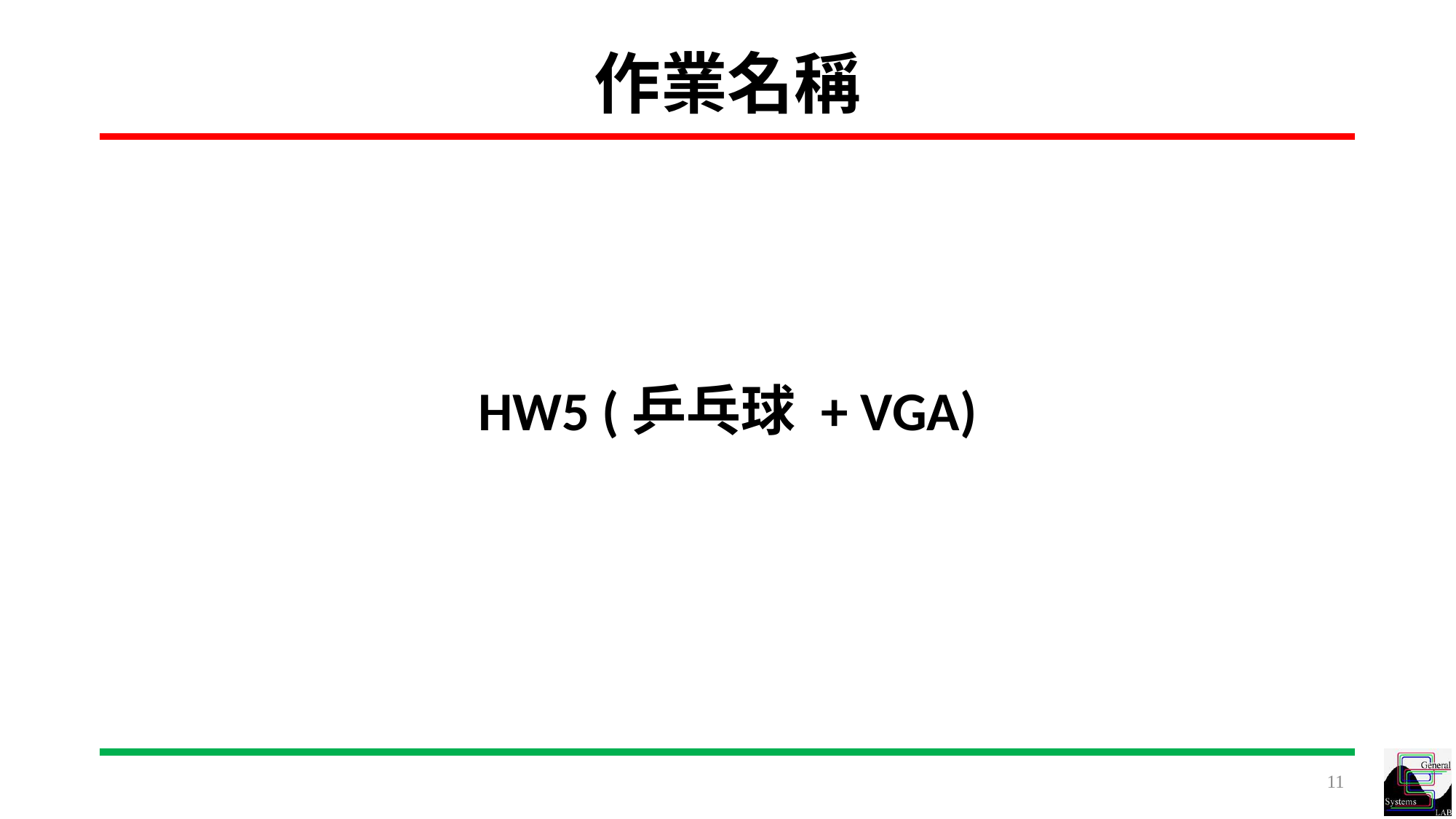

# 作業名稱
HW5 (乒乓球 + VGA)
11